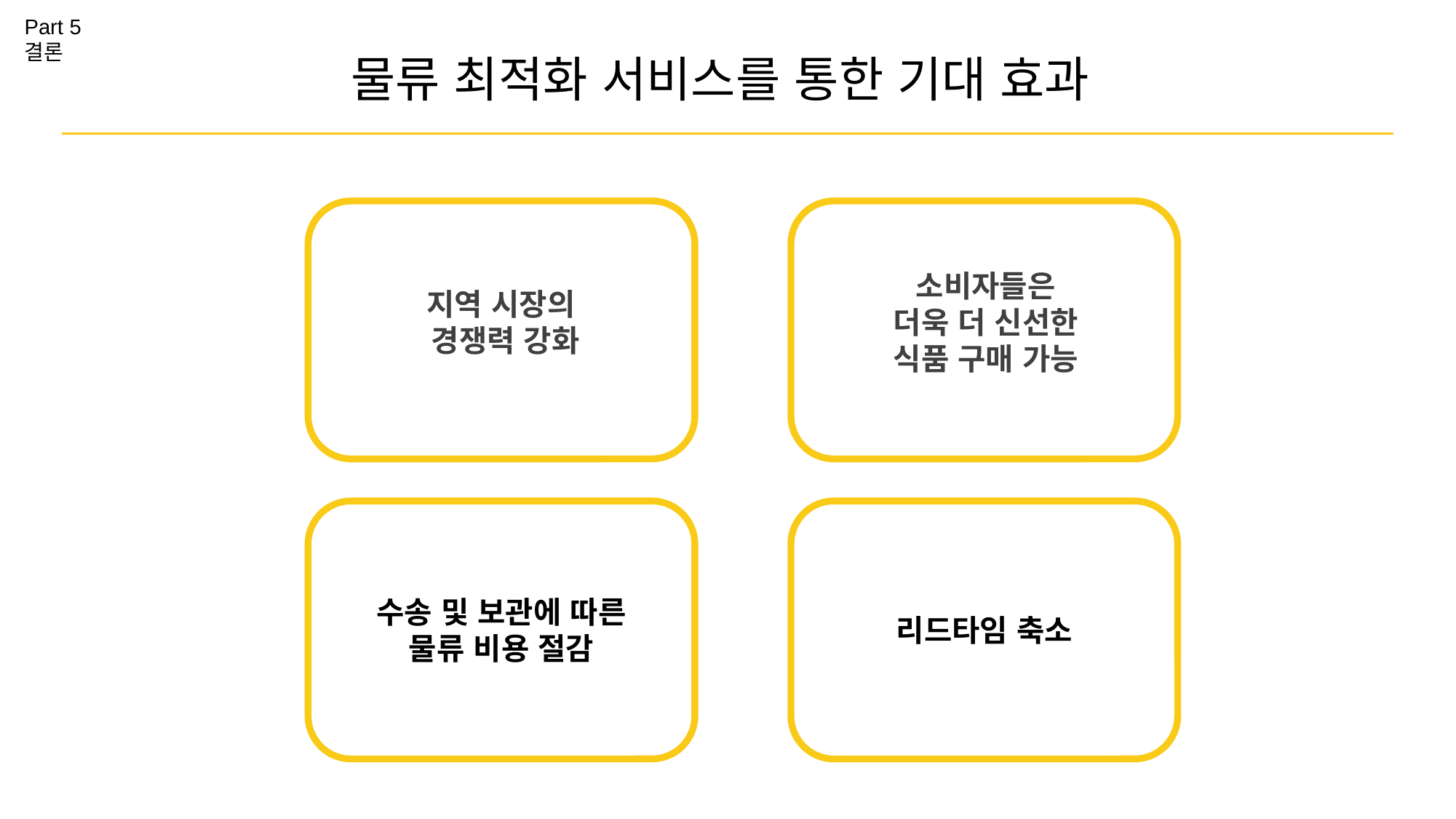

Part 5
결론
물류 최적화 서비스를 통한 기대 효과

소비자들은
더욱 더 신선한
식품 구매 가능
지역 시장의
경쟁력 강화

수송 및 보관에 따른
물류 비용 절감
리드타임 축소